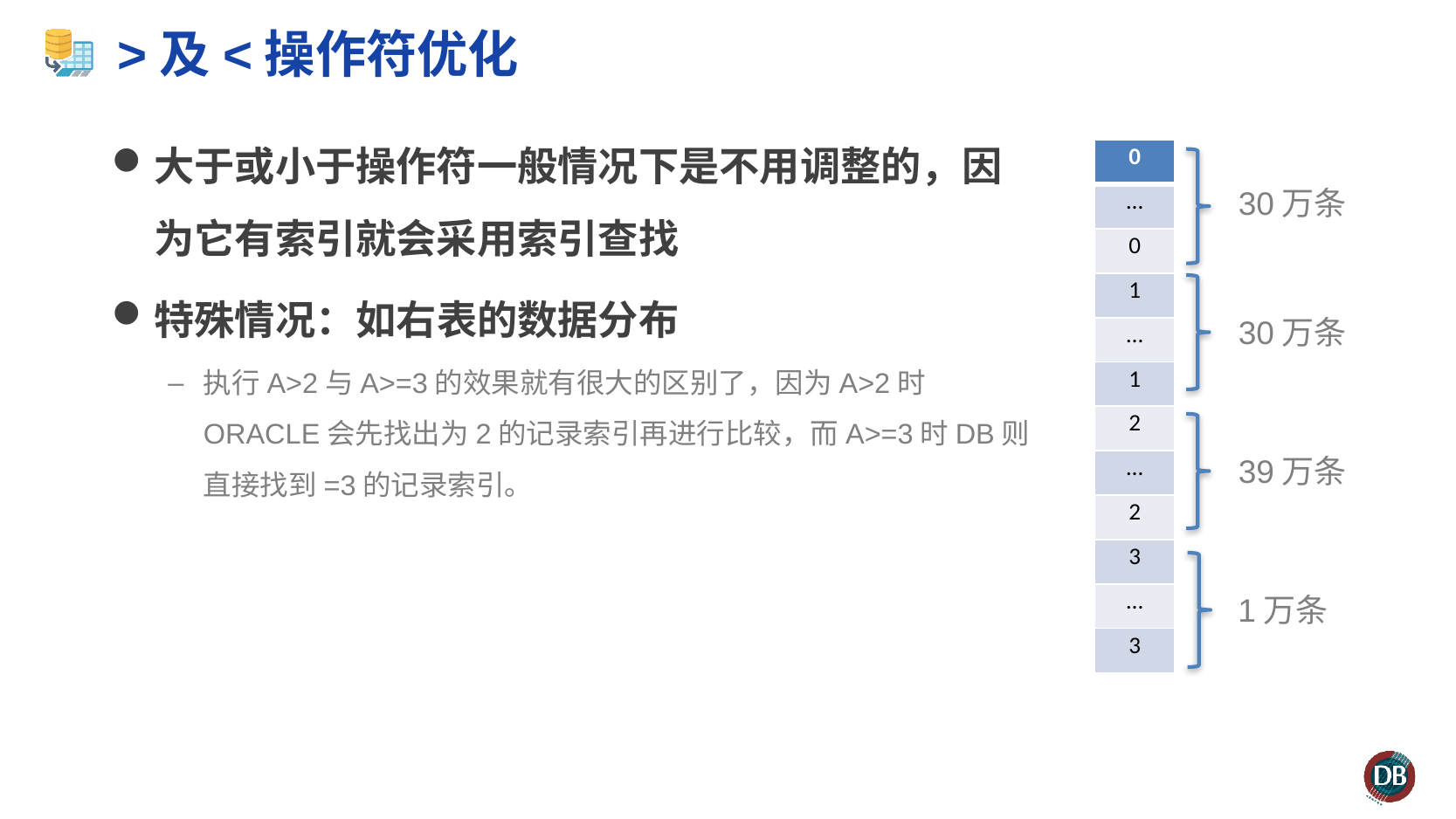

# >及<操作符优化
大于或小于操作符一般情况下是不用调整的，因为它有索引就会采用索引查找
特殊情况：如右表的数据分布
执行A>2与A>=3的效果就有很大的区别了，因为A>2时ORACLE会先找出为2的记录索引再进行比较，而A>=3时DB则直接找到=3的记录索引。

| 0 |
| --- |
| … |
| 0 |
| 1 |
| … |
| 1 |
| 2 |
| … |
| 2 |
| 3 |
| … |
| 3 |

30万条

30万条

39万条

1万条